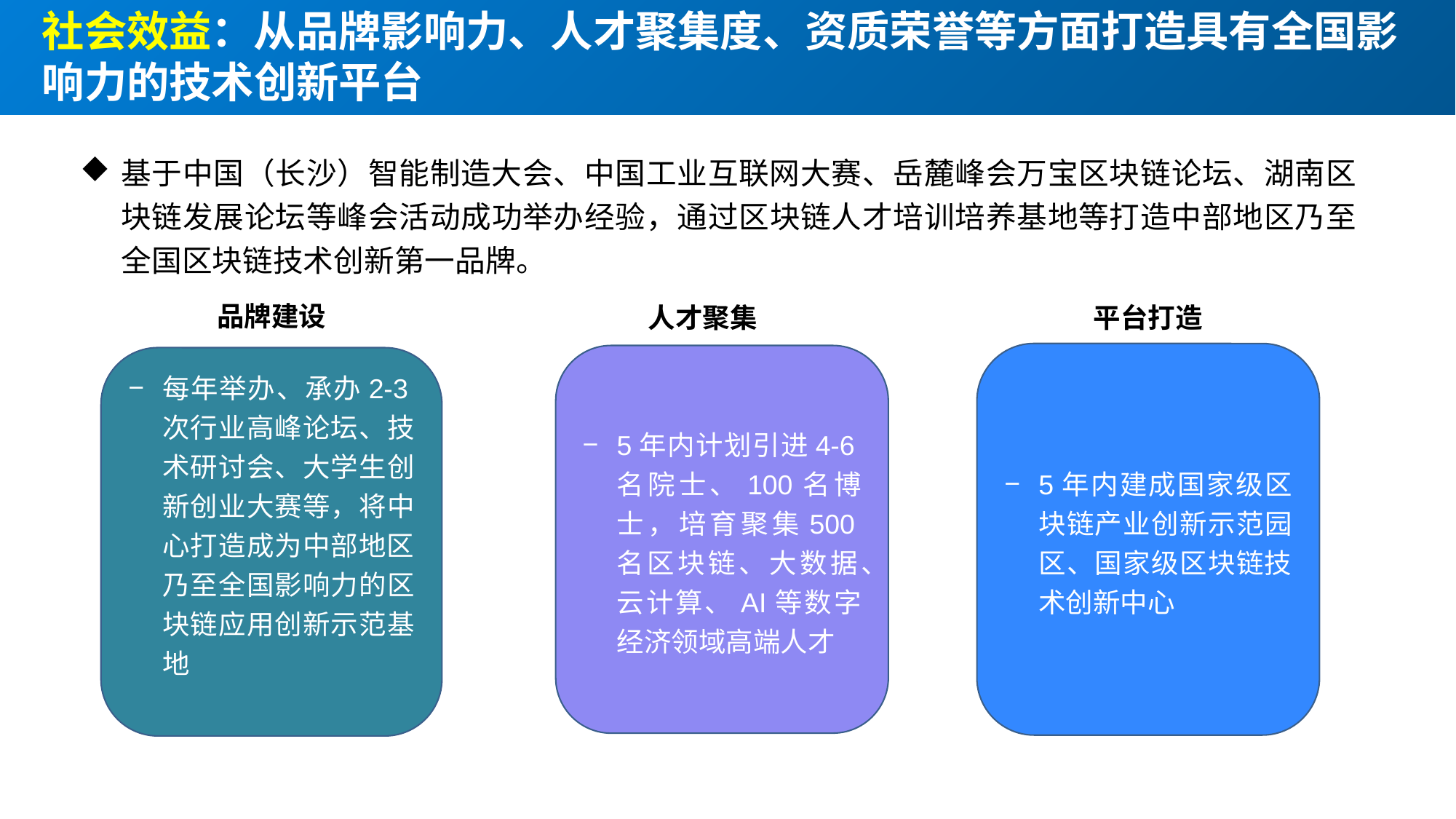

社会效益：从品牌影响力、人才聚集度、资质荣誉等方面打造具有全国影响力的技术创新平台
基于中国（长沙）智能制造大会、中国工业互联网大赛、岳麓峰会万宝区块链论坛、湖南区块链发展论坛等峰会活动成功举办经验，通过区块链人才培训培养基地等打造中部地区乃至全国区块链技术创新第一品牌。
品牌建设
人才聚集
平台打造
5年内建成国家级区块链产业创新示范园区、国家级区块链技术创新中心
5年内计划引进4-6名院士、100名博士，培育聚集500名区块链、大数据、云计算、AI等数字经济领域高端人才
每年举办、承办2-3次行业高峰论坛、技术研讨会、大学生创新创业大赛等，将中心打造成为中部地区乃至全国影响力的区块链应用创新示范基地